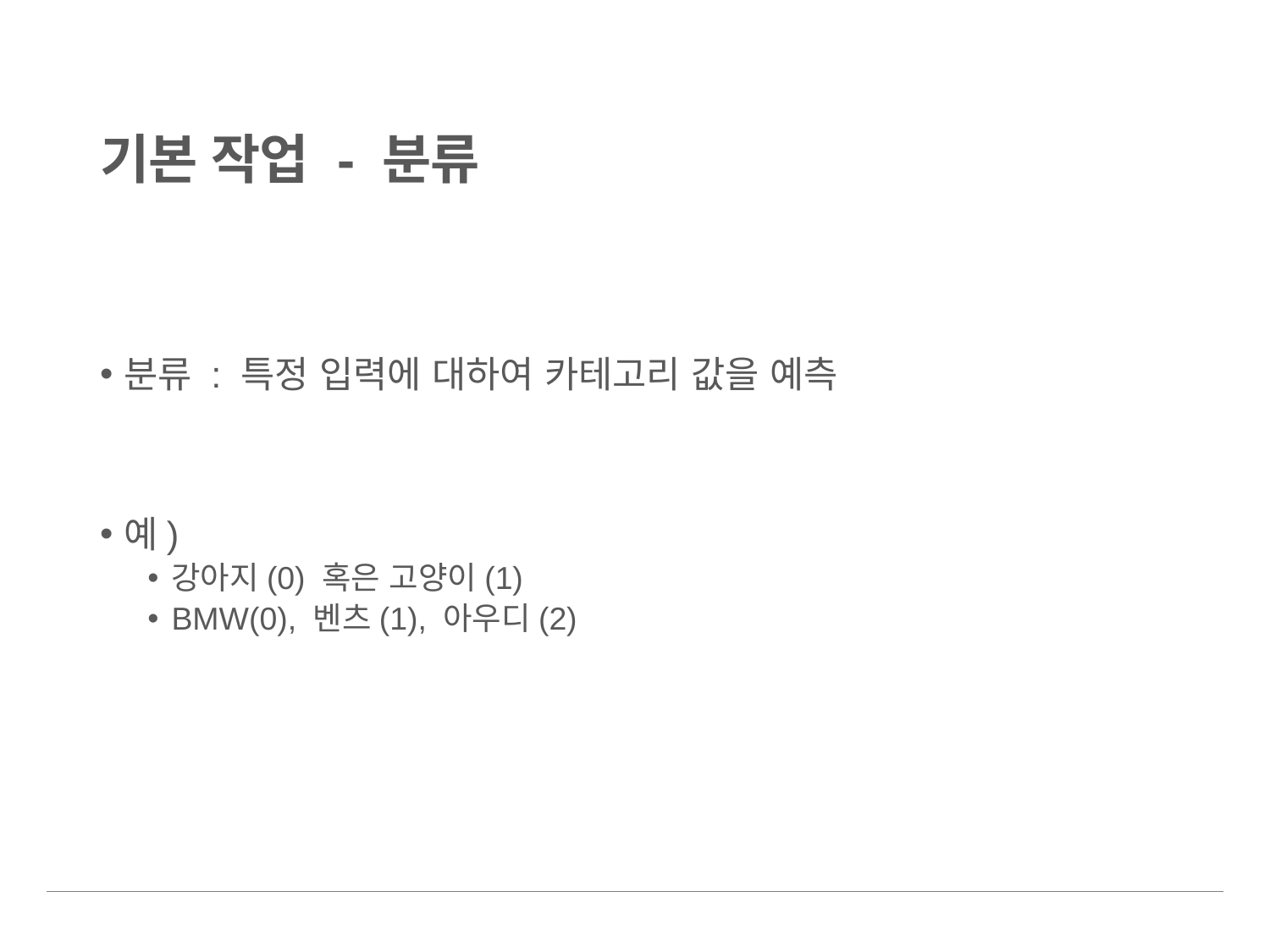

# 기본 작업 - 분류

분류 : 특정 입력에 대하여 카테고리 값을 예측

예)
강아지(0) 혹은 고양이(1)
BMW(0), 벤츠(1), 아우디(2)